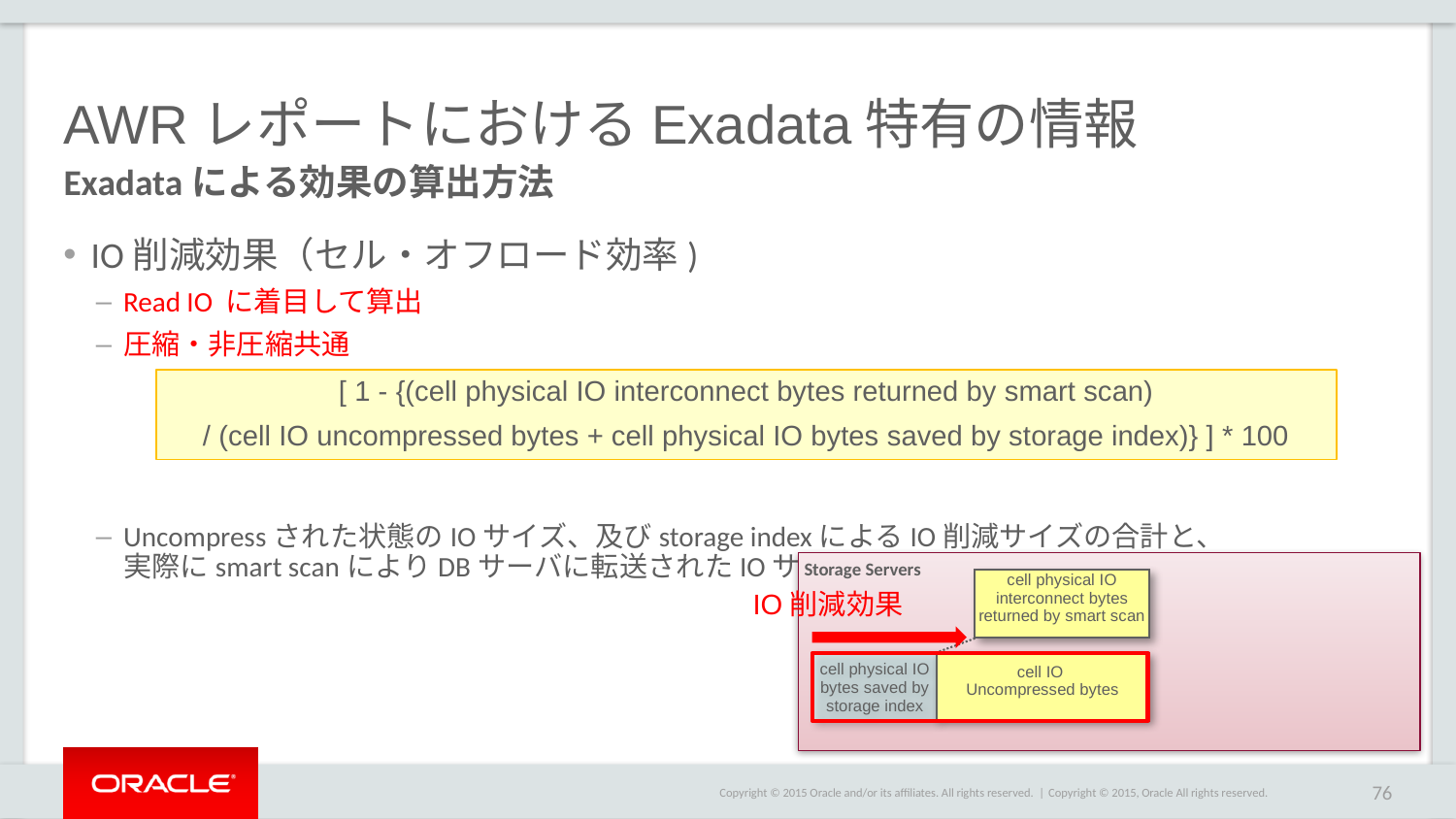

# AWRレポートにおけるExadata特有の情報
Exadataによる効果の算出方法
IO削減効果（セル・オフロード効率)
Read IO に着目して算出
圧縮・非圧縮共通

Uncompressされた状態のIOサイズ、及びstorage indexによるIO削減サイズの合計と、
実際にsmart scanによりDBサーバに転送されたIOサイズとの割合を算出

[ 1 - {(cell physical IO interconnect bytes returned by smart scan)
/ (cell IO uncompressed bytes + cell physical IO bytes saved by storage index)} ] * 100
cell physical IO
interconnect bytes
returned by smart scan

Storage Servers
cell IO
Uncompressed bytes
IO削減効果
cell physical IO
bytes saved by
storage index

Copyright © 2015, Oracle All rights reserved.
76